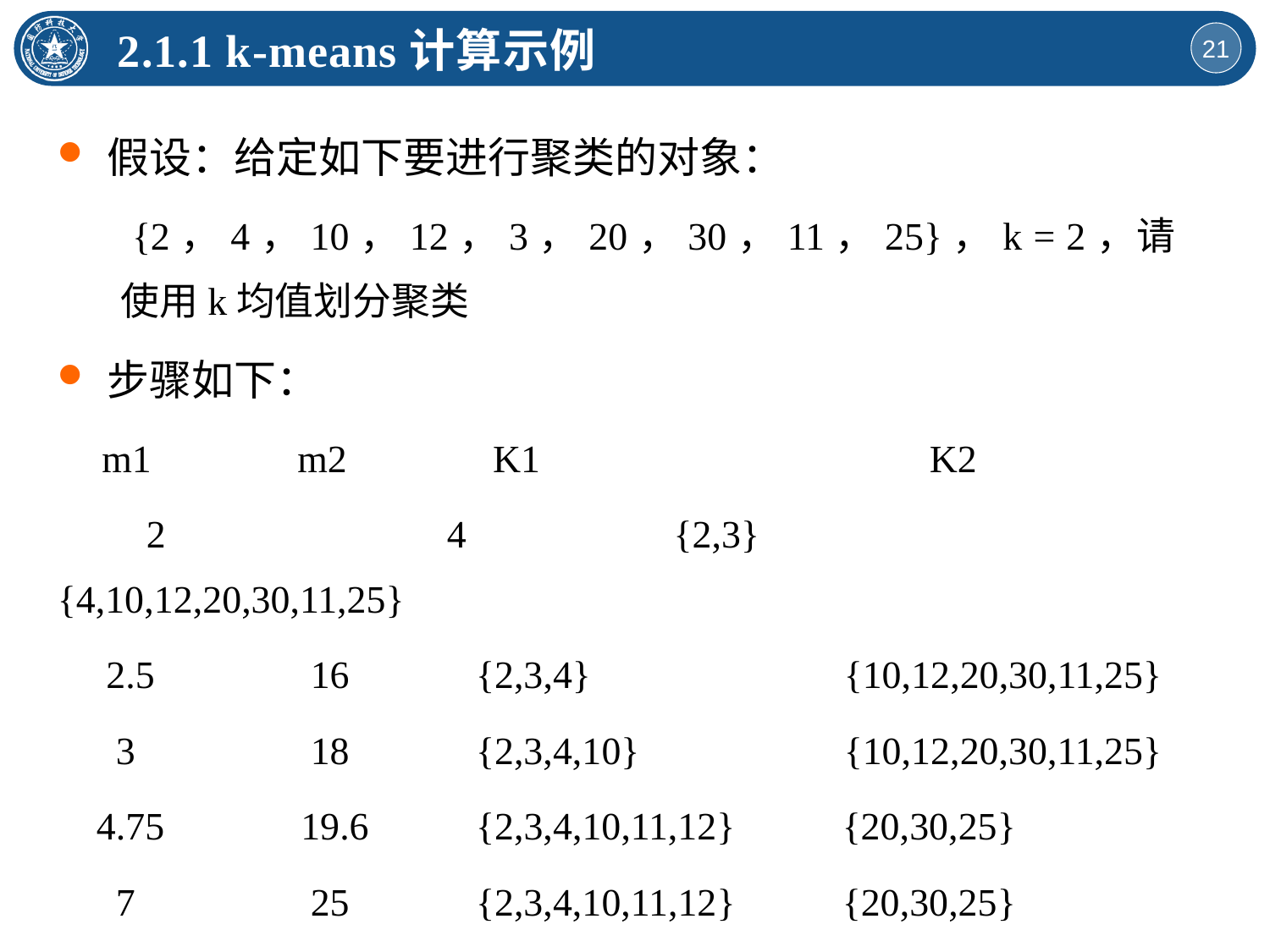

2.1.1 k-means计算示例
假设：给定如下要进行聚类的对象：
 {2，4，10，12，3，20，30，11，25}，k = 2，请使用k均值划分聚类
步骤如下：
     m1               m2               K1                                        K2
      2                   4              {2,3}                             {4,10,12,20,30,11,25}
     2.5                16             {2,3,4}                          {10,12,20,30,11,25}
      3                  18             {2,3,4,10}                     {10,12,20,30,11,25}
    4.75              19.6           {2,3,4,10,11,12}           {20,30,25}
      7                  25             {2,3,4,10,11,12}           {20,30,25}